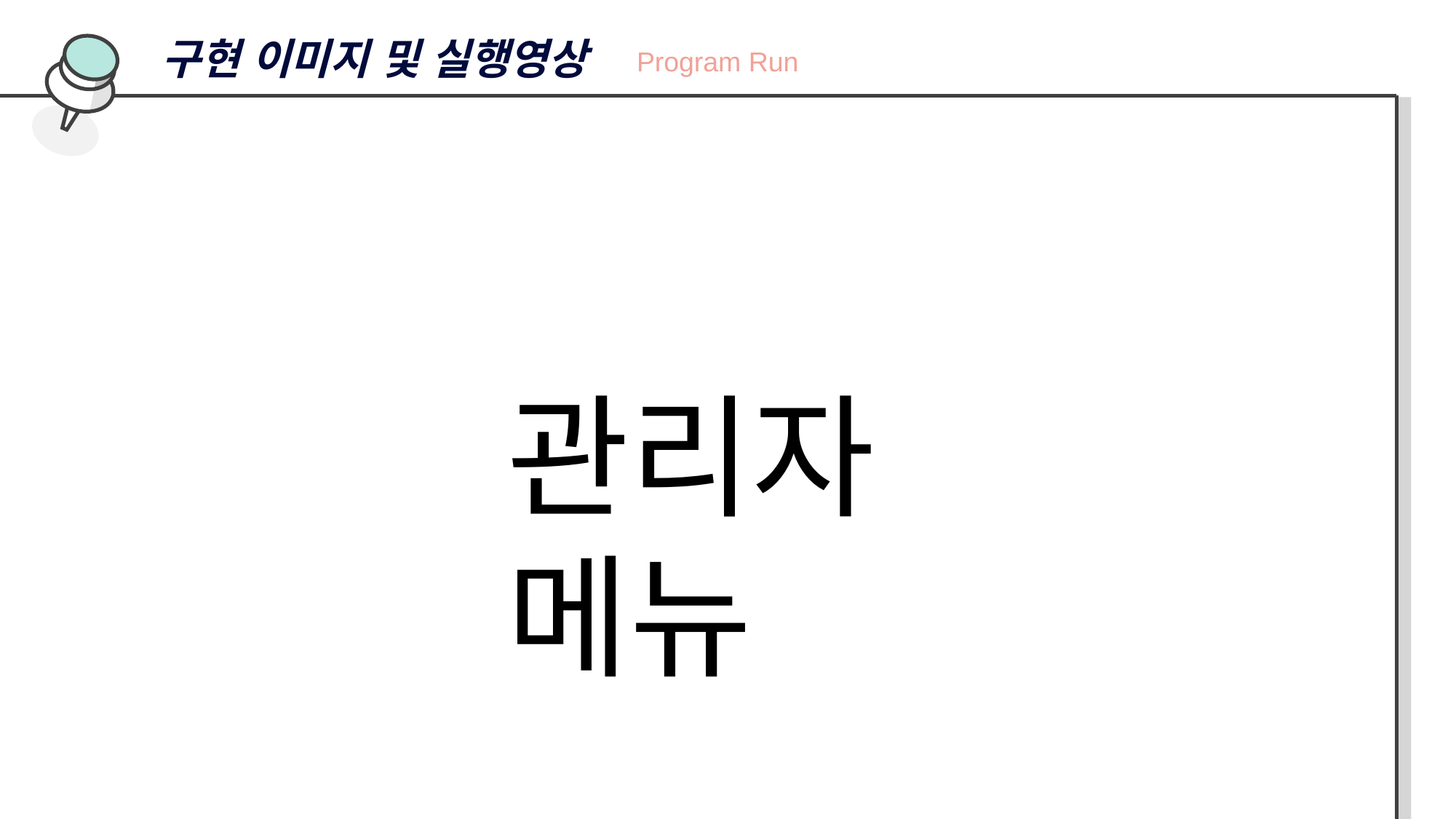

구현 이미지 및 실행영상

Program Run

관리자 메뉴